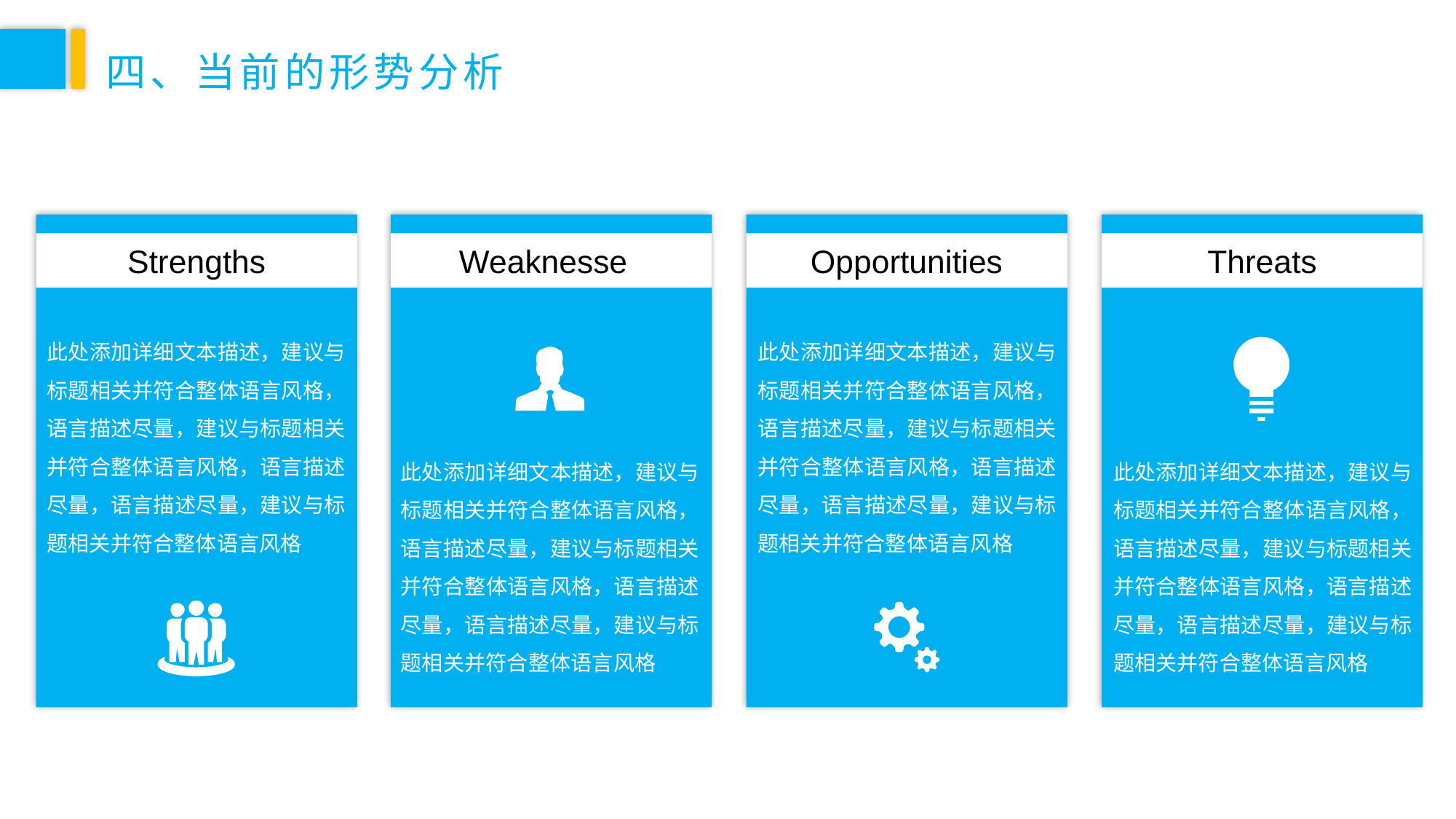

四、当前的形势分析

Strengths
Weaknesses
Opportunities
Threats
此处添加详细文本描述，建议与标题相关并符合整体语言风格，语言描述尽量，建议与标题相关并符合整体语言风格，语言描述尽量，语言描述尽量，建议与标题相关并符合整体语言风格
此处添加详细文本描述，建议与标题相关并符合整体语言风格，语言描述尽量，建议与标题相关并符合整体语言风格，语言描述尽量，语言描述尽量，建议与标题相关并符合整体语言风格

此处添加详细文本描述，建议与标题相关并符合整体语言风格，语言描述尽量，建议与标题相关并符合整体语言风格，语言描述尽量，语言描述尽量，建议与标题相关并符合整体语言风格
此处添加详细文本描述，建议与标题相关并符合整体语言风格，语言描述尽量，建议与标题相关并符合整体语言风格，语言描述尽量，语言描述尽量，建议与标题相关并符合整体语言风格